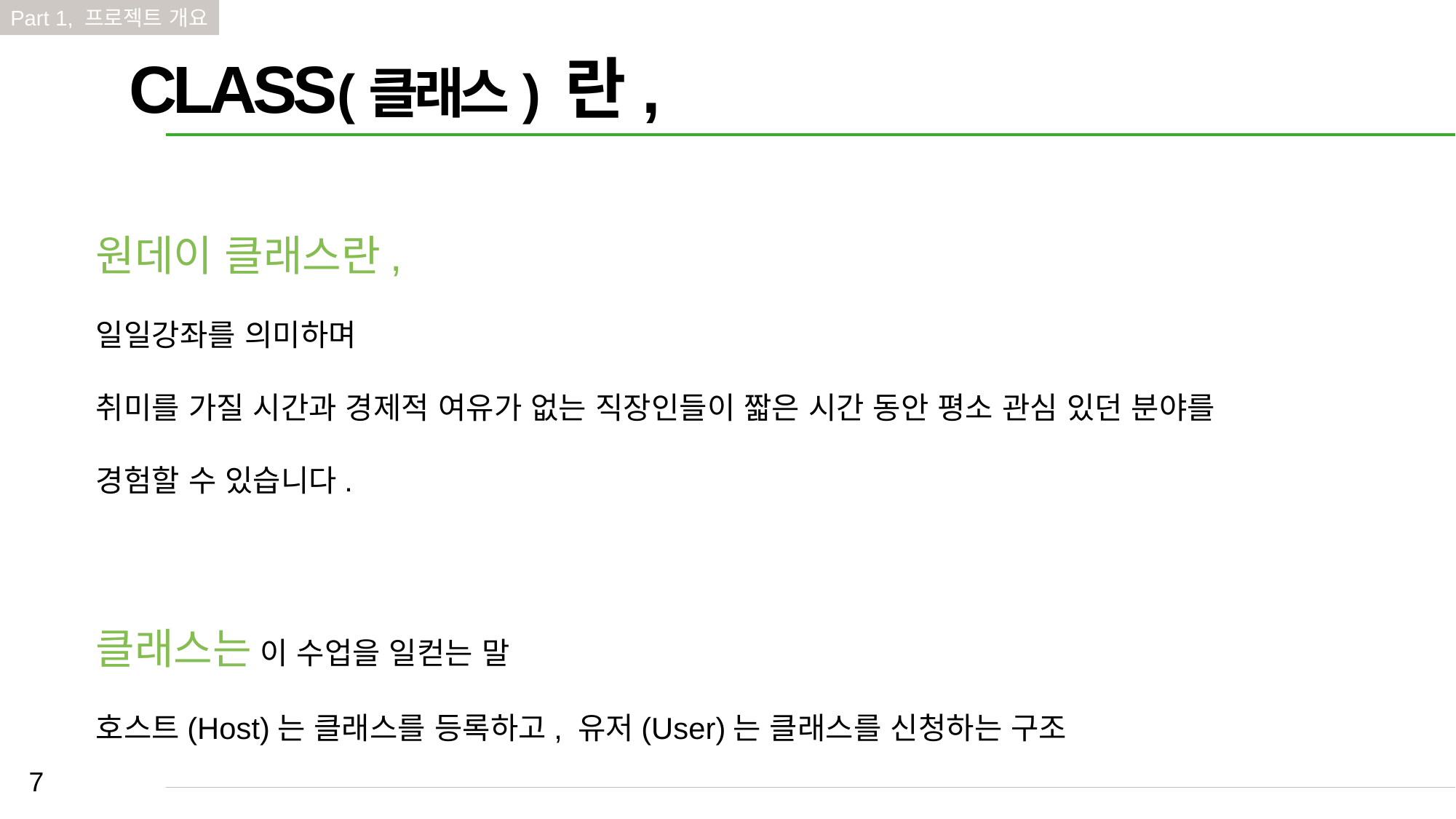

Part 1, 프로젝트 개요
CLASS(클래스) 란,
원데이 클래스란,
일일강좌를 의미하며
취미를 가질 시간과 경제적 여유가 없는 직장인들이 짧은 시간 동안 평소 관심 있던 분야를
경험할 수 있습니다.

클래스는 이 수업을 일컫는 말
호스트(Host)는 클래스를 등록하고, 유저(User)는 클래스를 신청하는 구조